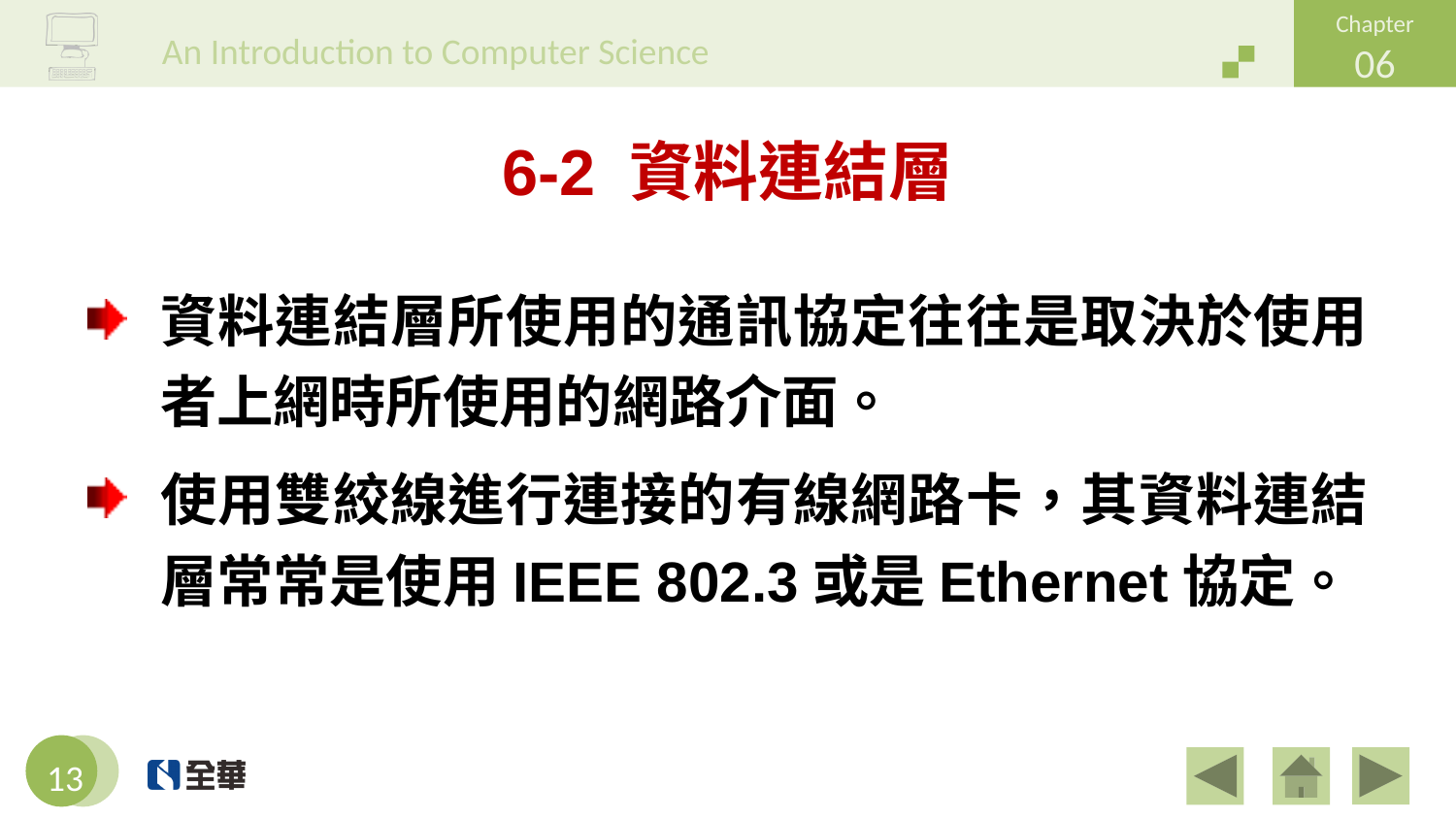

# 6-2 資料連結層
資料連結層所使用的通訊協定往往是取決於使用者上網時所使用的網路介面。
使用雙絞線進行連接的有線網路卡，其資料連結層常常是使用IEEE 802.3或是Ethernet協定。